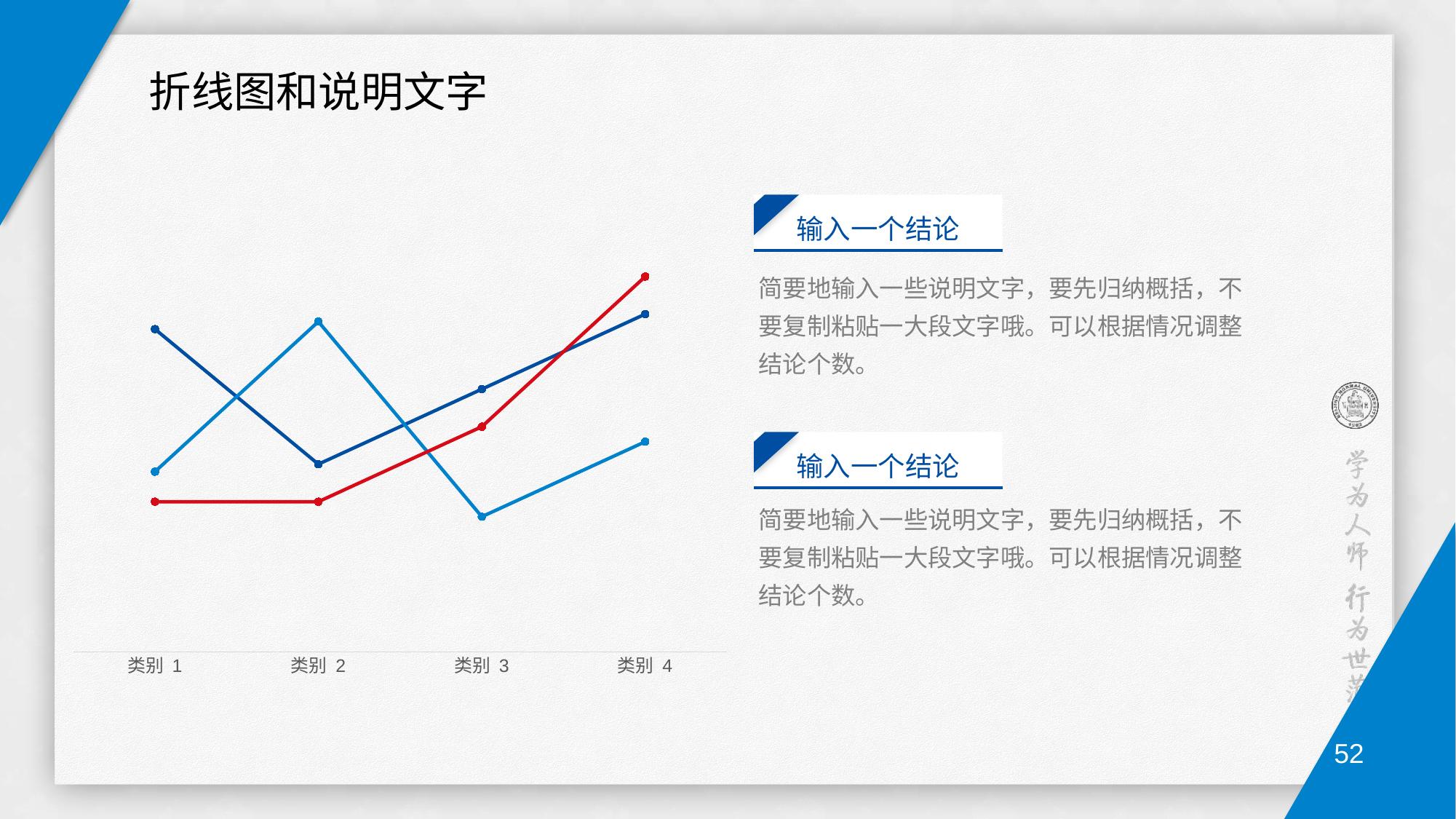

TIP
更改数据：右键点击图表-编辑数据

折线图和说明文字

### Chart

| Category | 系列 1 | 系列 2 | 系列 3 |
|---|---|---|---|
| 类别 1 | 4.3 | 2.4 | 2.0 |
| 类别 2 | 2.5 | 4.4 | 2.0 |
| 类别 3 | 3.5 | 1.8 | 3.0 |
| 类别 4 | 4.5 | 2.8 | 5.0 |
输入一个结论

简要地输入一些说明文字，要先归纳概括，不要复制粘贴一大段文字哦。可以根据情况调整结论个数。
输入一个结论

简要地输入一些说明文字，要先归纳概括，不要复制粘贴一大段文字哦。可以根据情况调整结论个数。